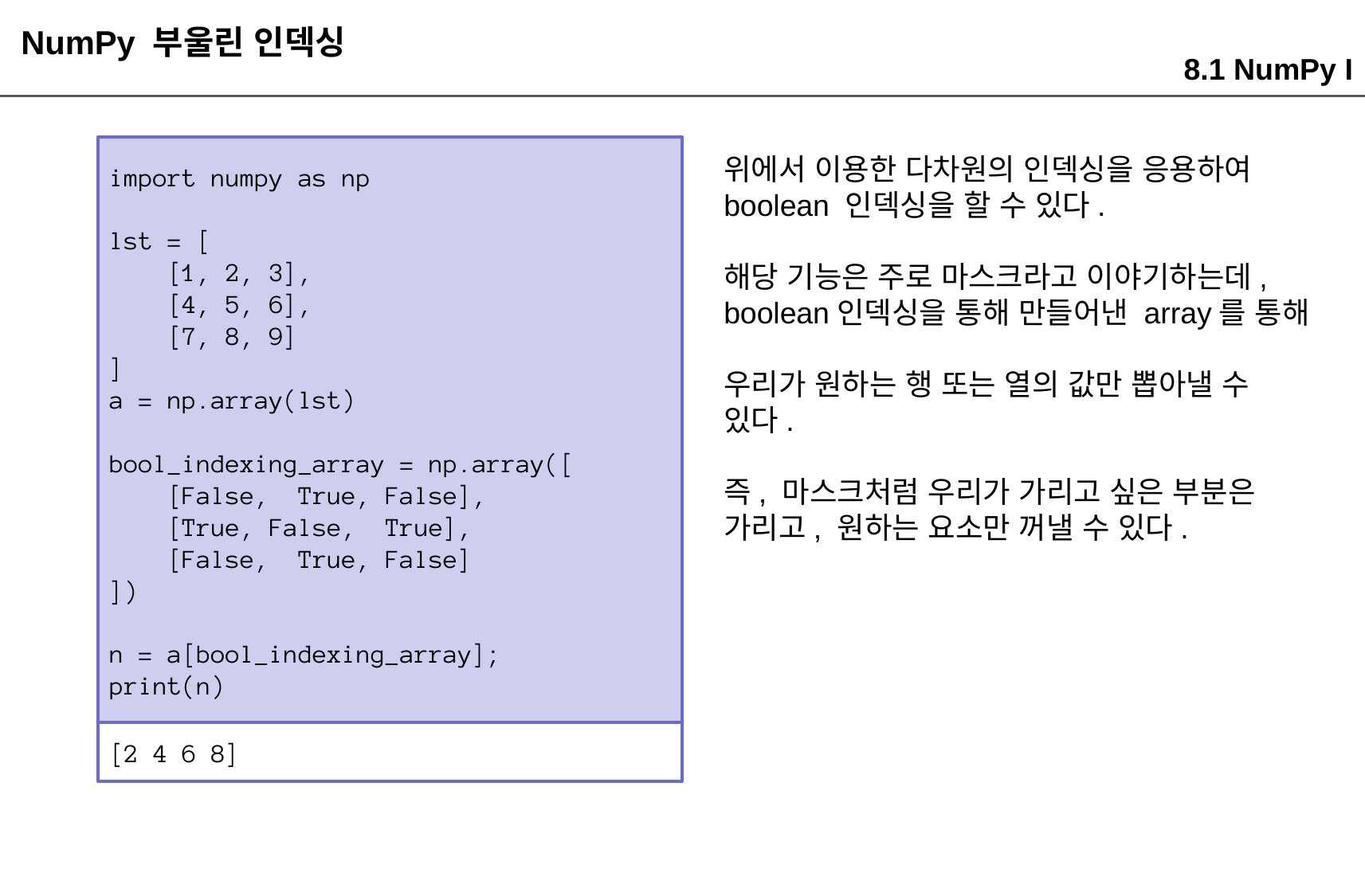

NumPy 부울린 인덱싱
8.1 NumPy I
import numpy as np

lst = [
    [1, 2, 3],
    [4, 5, 6],
    [7, 8, 9]
]
a = np.array(lst)

bool_indexing_array = np.array([
    [False,  True, False],
    [True, False,  True],
    [False,  True, False]
])

n = a[bool_indexing_array];
print(n)
위에서 이용한 다차원의 인덱싱을 응용하여 boolean 인덱싱을 할 수 있다.

해당 기능은 주로 마스크라고 이야기하는데, boolean인덱싱을 통해 만들어낸 array를 통해

우리가 원하는 행 또는 열의 값만 뽑아낼 수 있다.

즉, 마스크처럼 우리가 가리고 싶은 부분은 가리고, 원하는 요소만 꺼낼 수 있다.

[2 4 6 8]